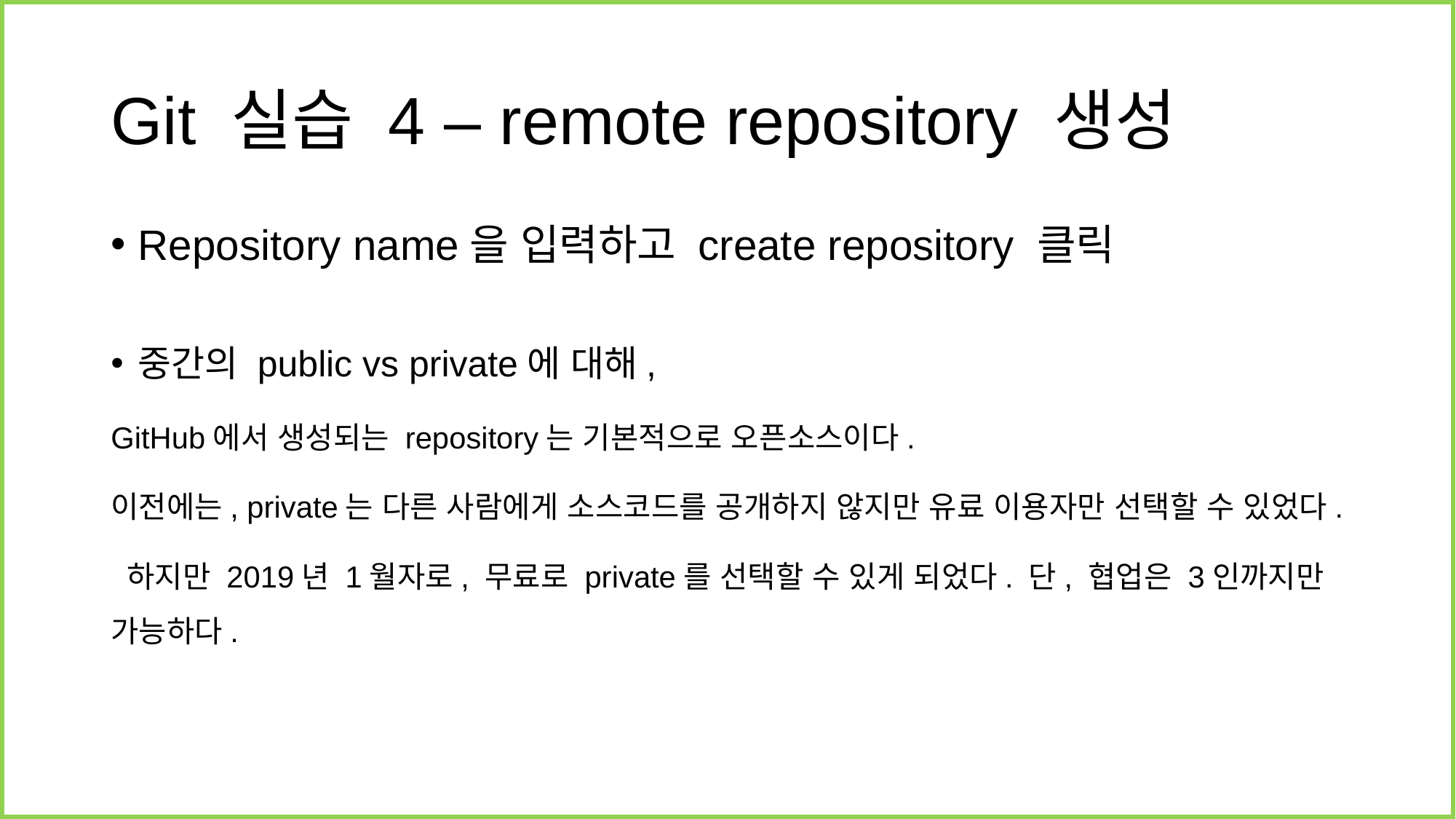

# Git 실습 4 – remote repository 생성
Repository name을 입력하고 create repository 클릭

중간의 public vs private에 대해,
GitHub에서 생성되는 repository는 기본적으로 오픈소스이다.
이전에는, private는 다른 사람에게 소스코드를 공개하지 않지만 유료 이용자만 선택할 수 있었다.
 하지만 2019년 1월자로, 무료로 private를 선택할 수 있게 되었다. 단, 협업은 3인까지만 가능하다.